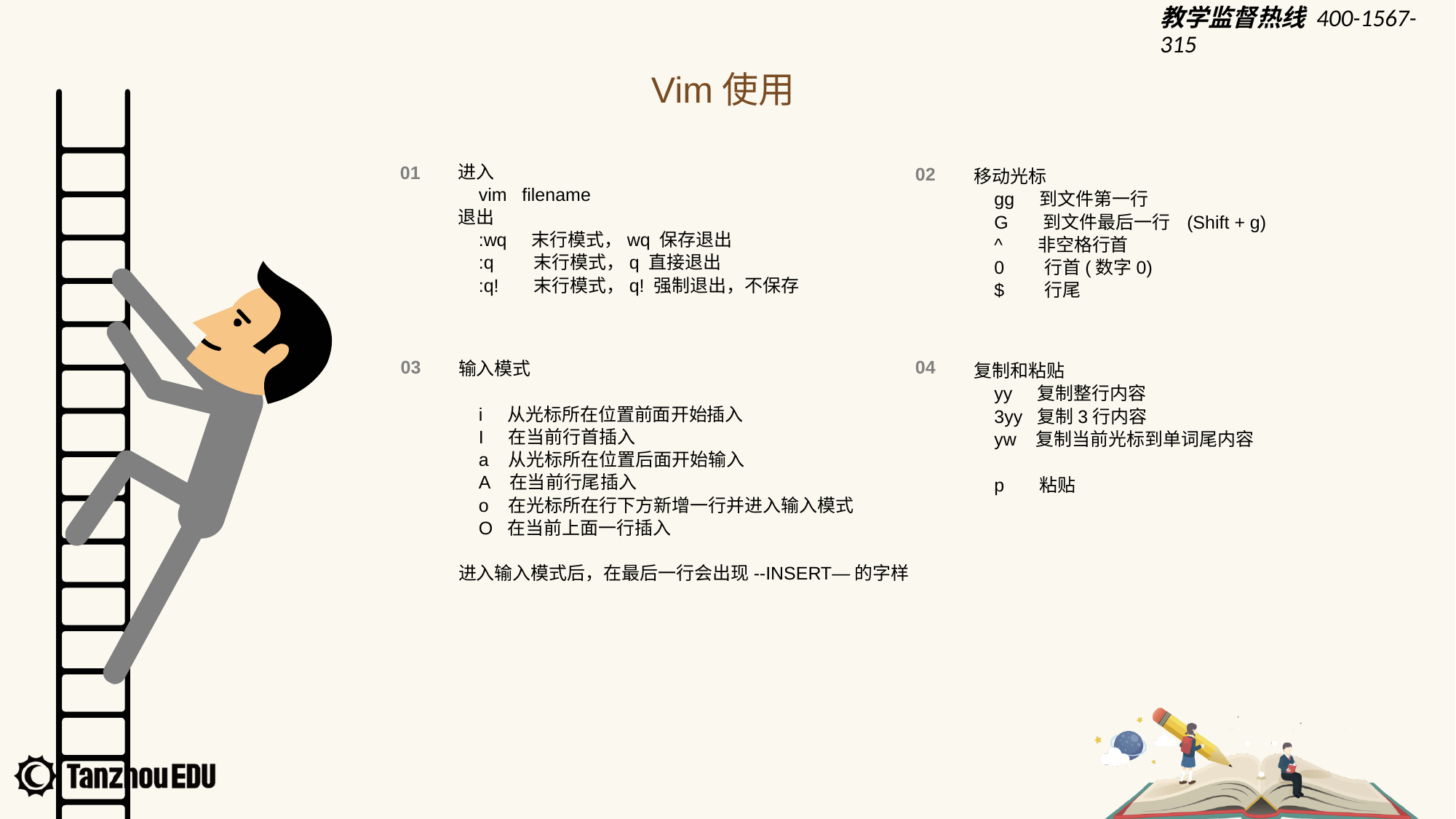

Vim使用

进入
    vim   filename
退出
    :wq    末行模式，wq 保存退出
    :q       末行模式，q 直接退出
    :q!      末行模式，q! 强制退出，不保存
01
移动光标
    gg    到文件第一行
    G      到文件最后一行   (Shift + g)
    ^      非空格行首
    0       行首(数字0)
    $       行尾
02
输入模式

    i    从光标所在位置前面开始插入
    I    在当前行首插入
    a   从光标所在位置后面开始输入
    A   在当前行尾插入
    o   在光标所在行下方新增一行并进入输入模式
    O  在当前上面一行插入

进入输入模式后，在最后一行会出现--INSERT—的字样
03
04
复制和粘贴
    yy    复制整行内容
    3yy  复制3行内容
    yw   复制当前光标到单词尾内容

    p      粘贴